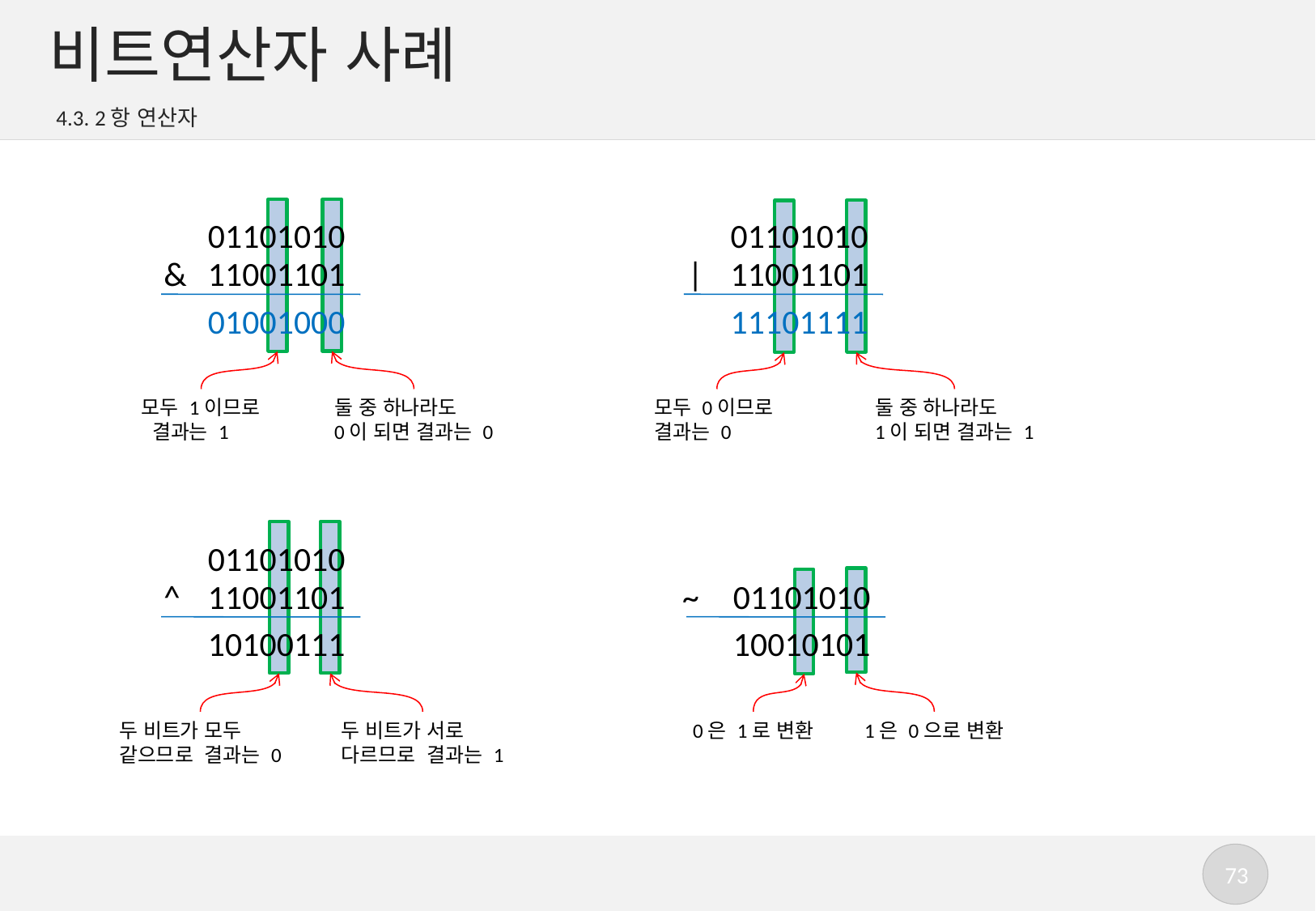

# 비트연산자 사례
4.3. 2항 연산자

01101010
01101010
&
11001101
|
11001101
01001000
11101111
모두 1이므로
 결과는 1
둘 중 하나라도
0이 되면 결과는 0
모두 0이므로
결과는 0
둘 중 하나라도
1이 되면 결과는 1

01101010

^
11001101
~
01101010

10100111
10010101
두 비트가 모두
같으므로  결과는 0
두 비트가 서로
다르므로  결과는 1
0은 1로 변환
1은 0으로 변환